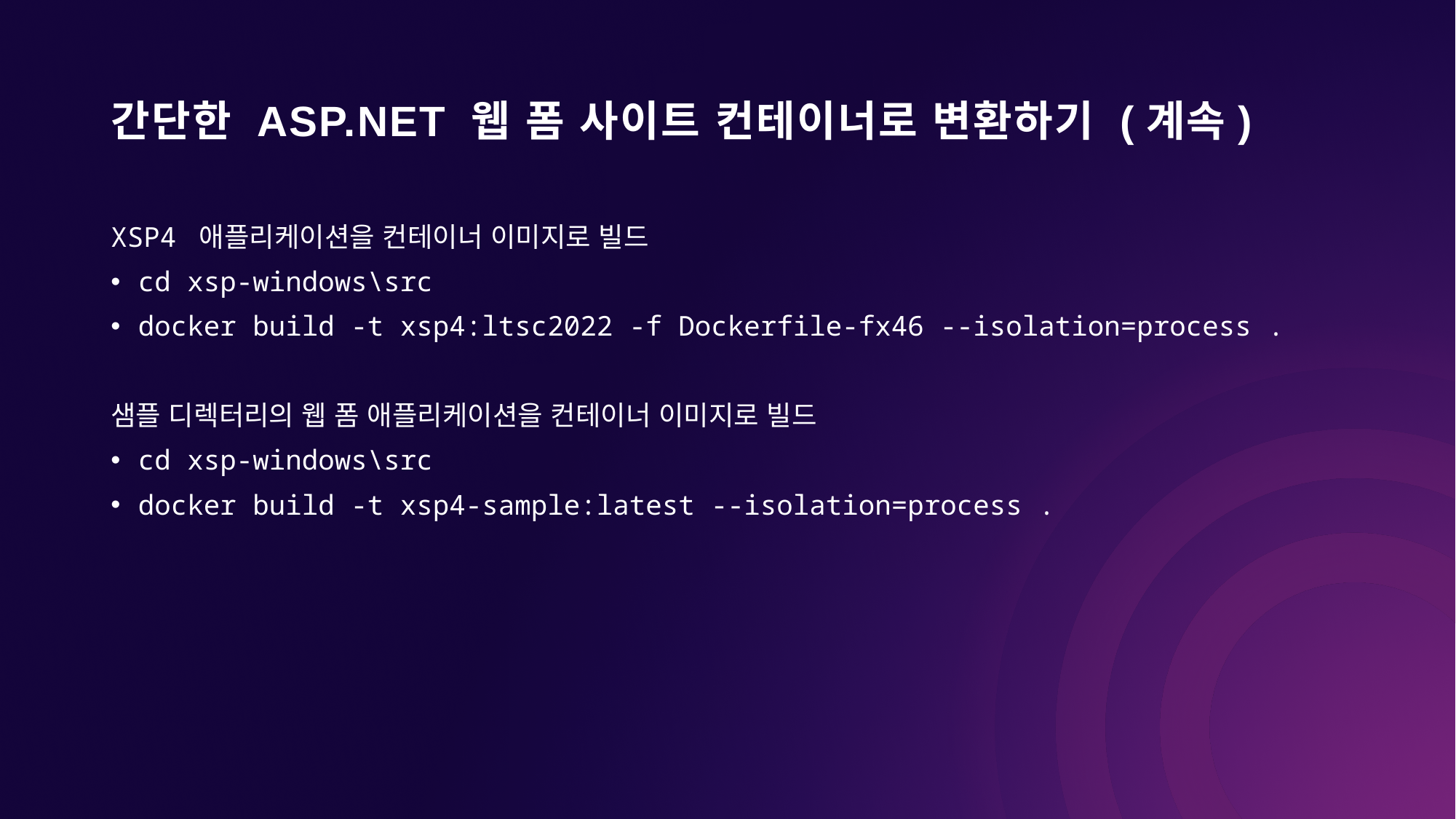

# 간단한 ASP.NET 웹 폼 사이트 컨테이너로 변환하기 (계속)
XSP4 애플리케이션을 컨테이너 이미지로 빌드
cd xsp-windows\src
docker build -t xsp4:ltsc2022 -f Dockerfile-fx46 --isolation=process .

샘플 디렉터리의 웹 폼 애플리케이션을 컨테이너 이미지로 빌드
cd xsp-windows\src
docker build -t xsp4-sample:latest --isolation=process .